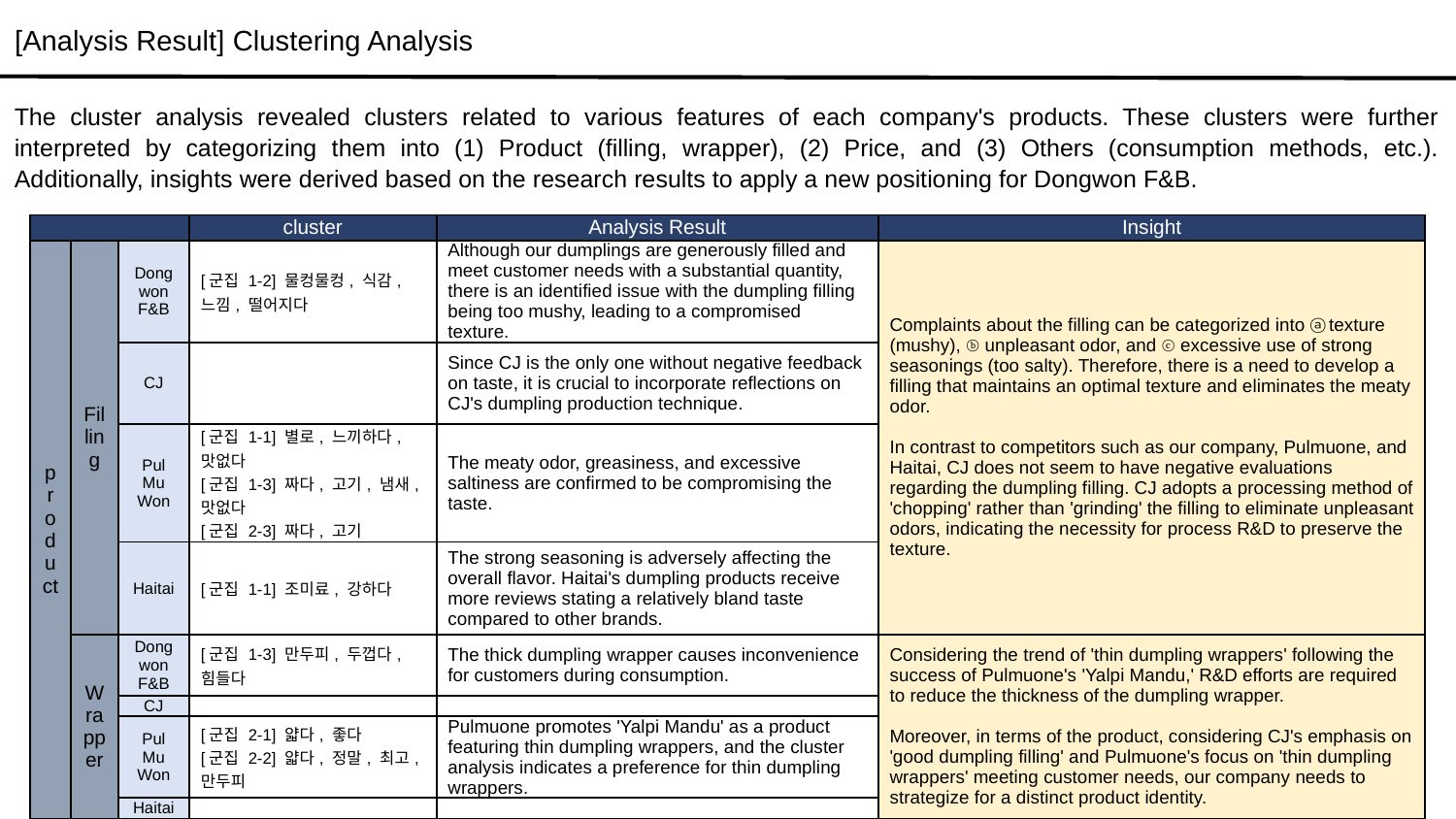

[Analysis Result] Clustering Analysis

The cluster analysis revealed clusters related to various features of each company's products. These clusters were further interpreted by categorizing them into (1) Product (filling, wrapper), (2) Price, and (3) Others (consumption methods, etc.). Additionally, insights were derived based on the research results to apply a new positioning for Dongwon F&B.

|  |  |  | cluster | Analysis Result | Insight |
| --- | --- | --- | --- | --- | --- |
| product | Filling | Dong won F&B | [군집 1-2] 물컹물컹, 식감, 느낌, 떨어지다 | Although our dumplings are generously filled and meet customer needs with a substantial quantity, there is an identified issue with the dumpling filling being too mushy, leading to a compromised texture. | Complaints about the filling can be categorized into ⓐ texture (mushy), ⓑ unpleasant odor, and ⓒ excessive use of strong seasonings (too salty). Therefore, there is a need to develop a filling that maintains an optimal texture and eliminates the meaty odor. In contrast to competitors such as our company, Pulmuone, and Haitai, CJ does not seem to have negative evaluations regarding the dumpling filling. CJ adopts a processing method of 'chopping' rather than 'grinding' the filling to eliminate unpleasant odors, indicating the necessity for process R&D to preserve the texture. |
|  |  | CJ |  | Since CJ is the only one without negative feedback on taste, it is crucial to incorporate reflections on CJ's dumpling production technique. |  |
|  |  | Pul Mu Won | [군집 1-1] 별로, 느끼하다, 맛없다 [군집 1-3] 짜다, 고기, 냄새, 맛없다 [군집 2-3] 짜다, 고기 | The meaty odor, greasiness, and excessive saltiness are confirmed to be compromising the taste. |  |
|  |  | Haitai | [군집 1-1] 조미료, 강하다 | The strong seasoning is adversely affecting the overall flavor. Haitai's dumpling products receive more reviews stating a relatively bland taste compared to other brands. |  |
|  | Wrapper | Dong won F&B | [군집 1-3] 만두피, 두껍다, 힘들다 | The thick dumpling wrapper causes inconvenience for customers during consumption. | Considering the trend of 'thin dumpling wrappers' following the success of Pulmuone's 'Yalpi Mandu,' R&D efforts are required to reduce the thickness of the dumpling wrapper. Moreover, in terms of the product, considering CJ's emphasis on 'good dumpling filling' and Pulmuone's focus on 'thin dumpling wrappers' meeting customer needs, our company needs to strategize for a distinct product identity. |
|  |  | CJ |  |  |  |
|  |  | Pul Mu Won | [군집 2-1] 얇다, 좋다 [군집 2-2] 얇다, 정말, 최고, 만두피 | Pulmuone promotes 'Yalpi Mandu' as a product featuring thin dumpling wrappers, and the cluster analysis indicates a preference for thin dumpling wrappers. |  |
|  |  | Haitai |  |  |  |